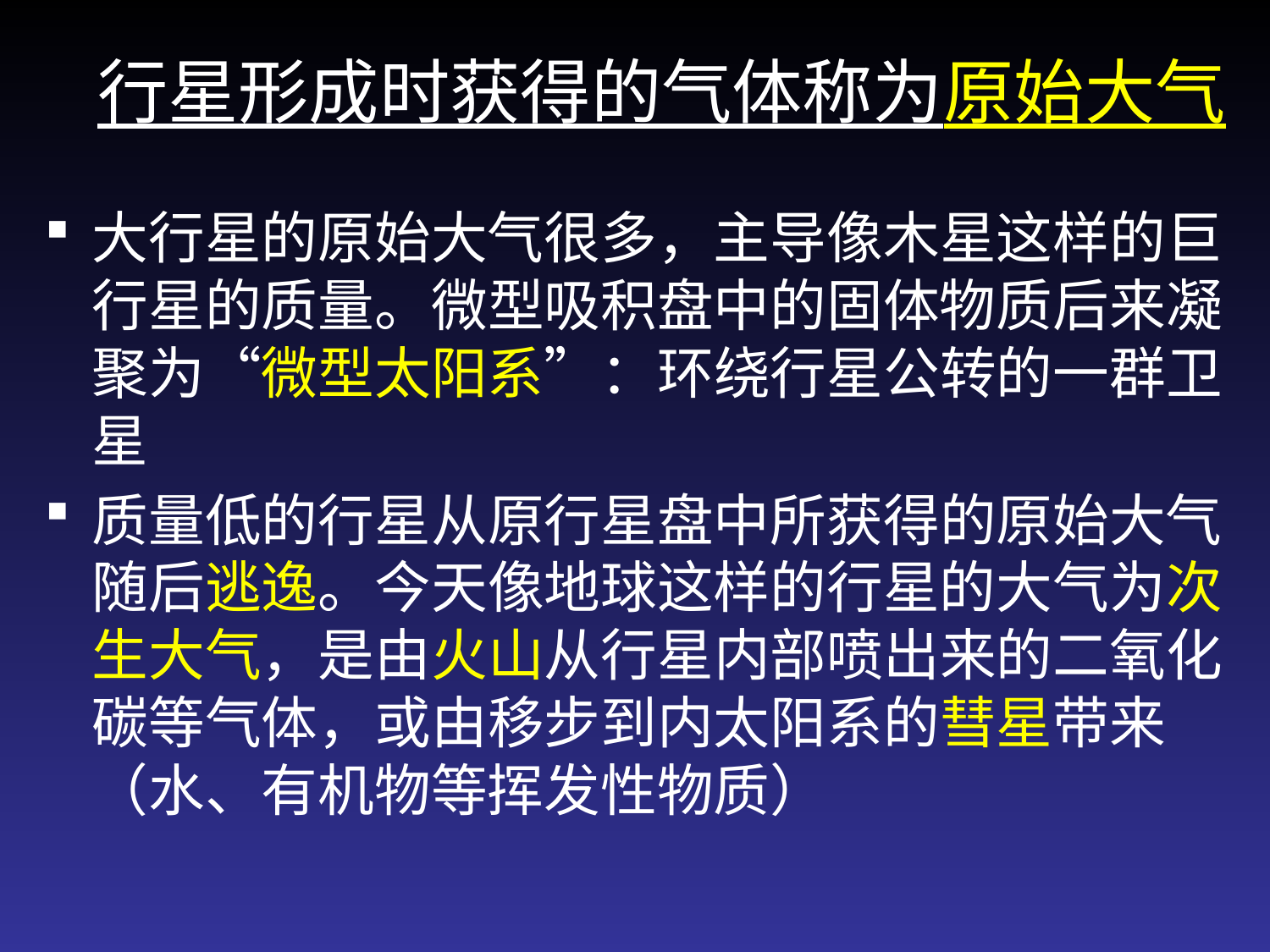

行星形成时获得的气体称为原始大气
大行星的原始大气很多，主导像木星这样的巨行星的质量。微型吸积盘中的固体物质后来凝聚为“微型太阳系”：环绕行星公转的一群卫星
质量低的行星从原行星盘中所获得的原始大气随后逃逸。今天像地球这样的行星的大气为次生大气，是由火山从行星内部喷出来的二氧化碳等气体，或由移步到内太阳系的彗星带来（水、有机物等挥发性物质）